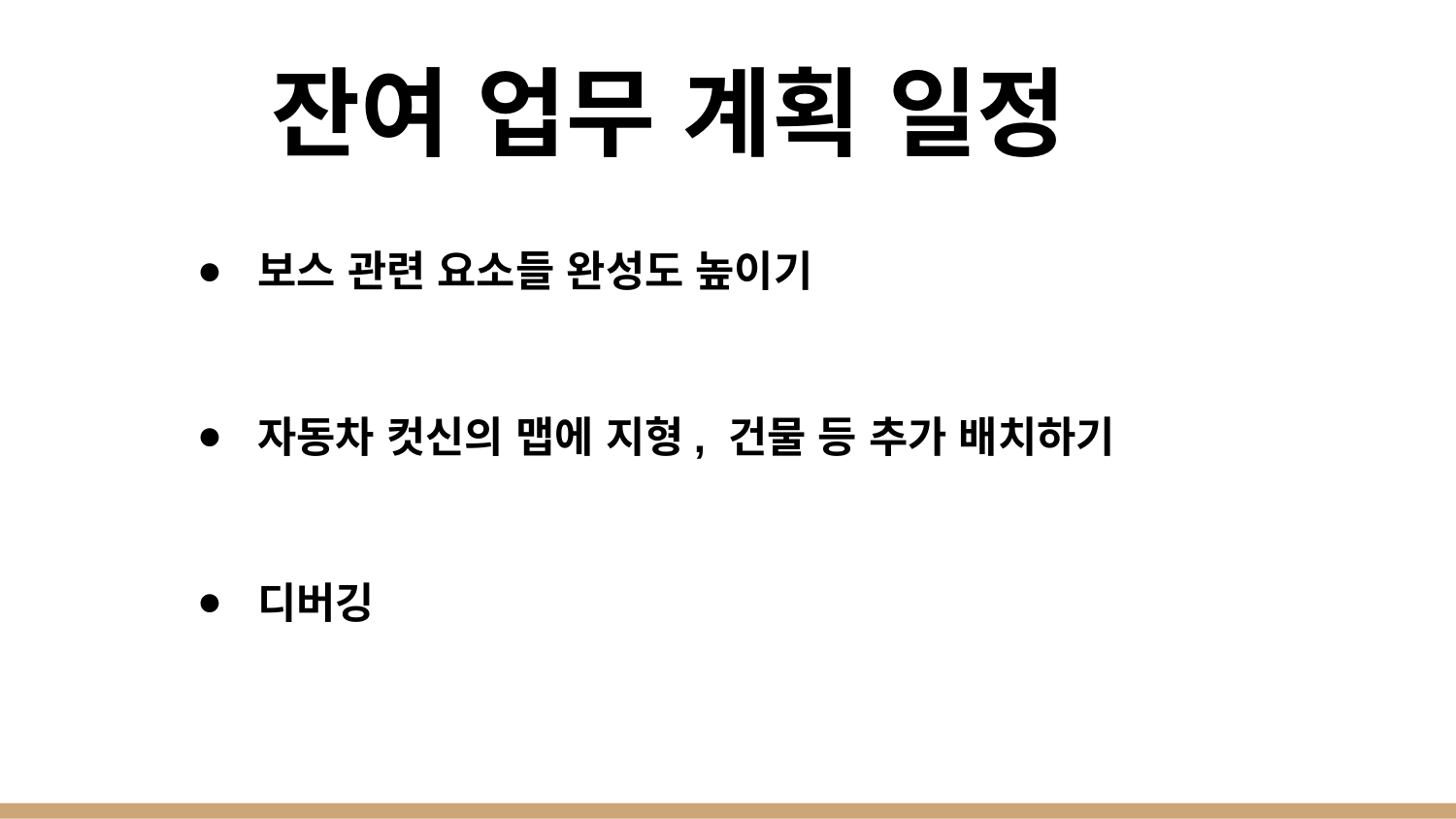

# 잔여 업무 계획 일정
보스 관련 요소들 완성도 높이기

자동차 컷신의 맵에 지형, 건물 등 추가 배치하기

디버깅